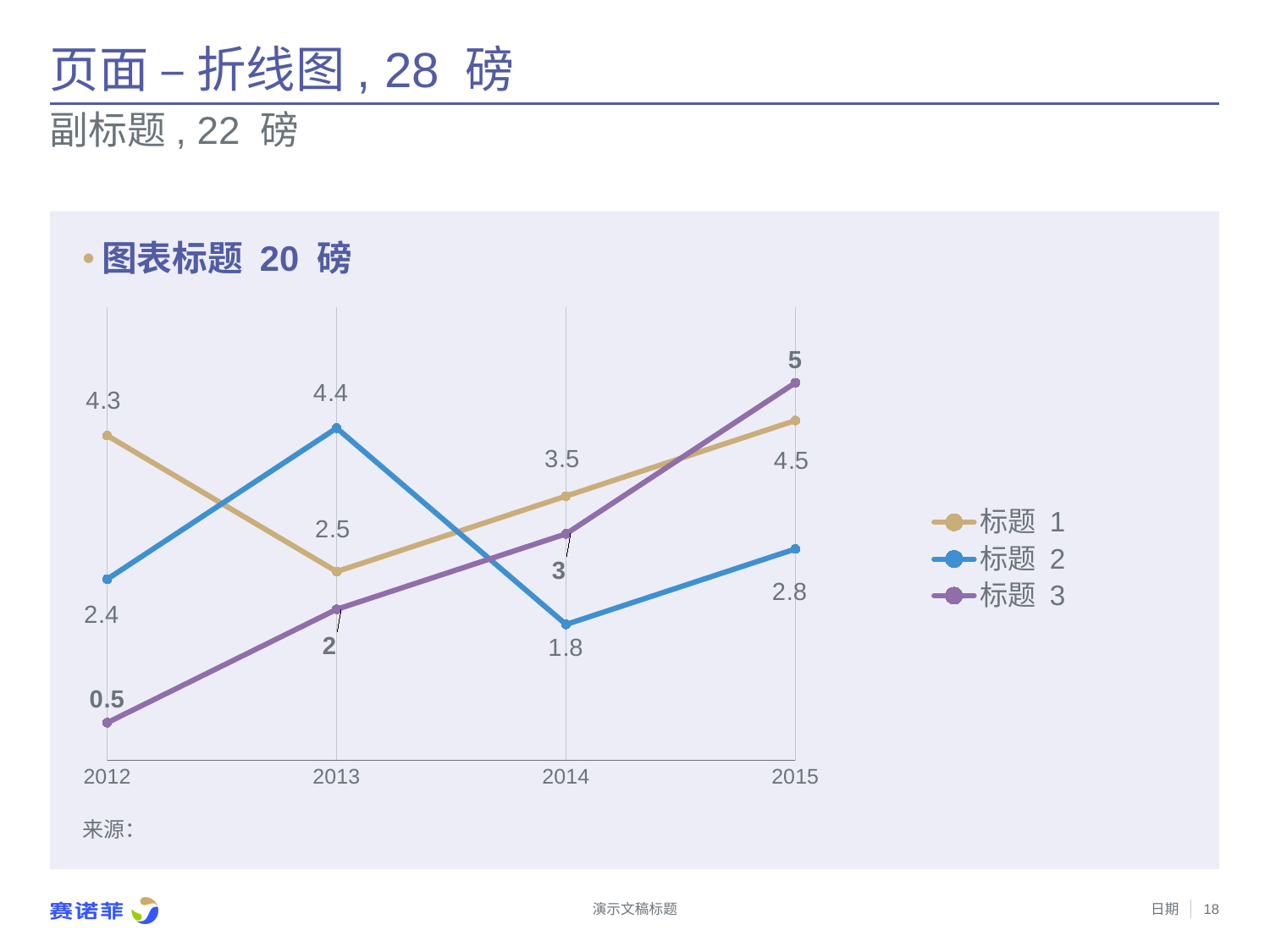

# 页面 – 折线图, 28 磅
副标题, 22 磅
图表标题 20 磅

### Chart

| Category | 标题 1 | 标题 2 | 标题 3 |
|---|---|---|---|
| 2012 | 4.3 | 2.4 | 0.5 |
| 2013 | 2.5 | 4.4 | 2.0 |
| 2014 | 3.5 | 1.8 | 3.0 |
| 2015 | 4.5 | 2.8 | 5.0 |
来源：
演示文稿标题
日期
18